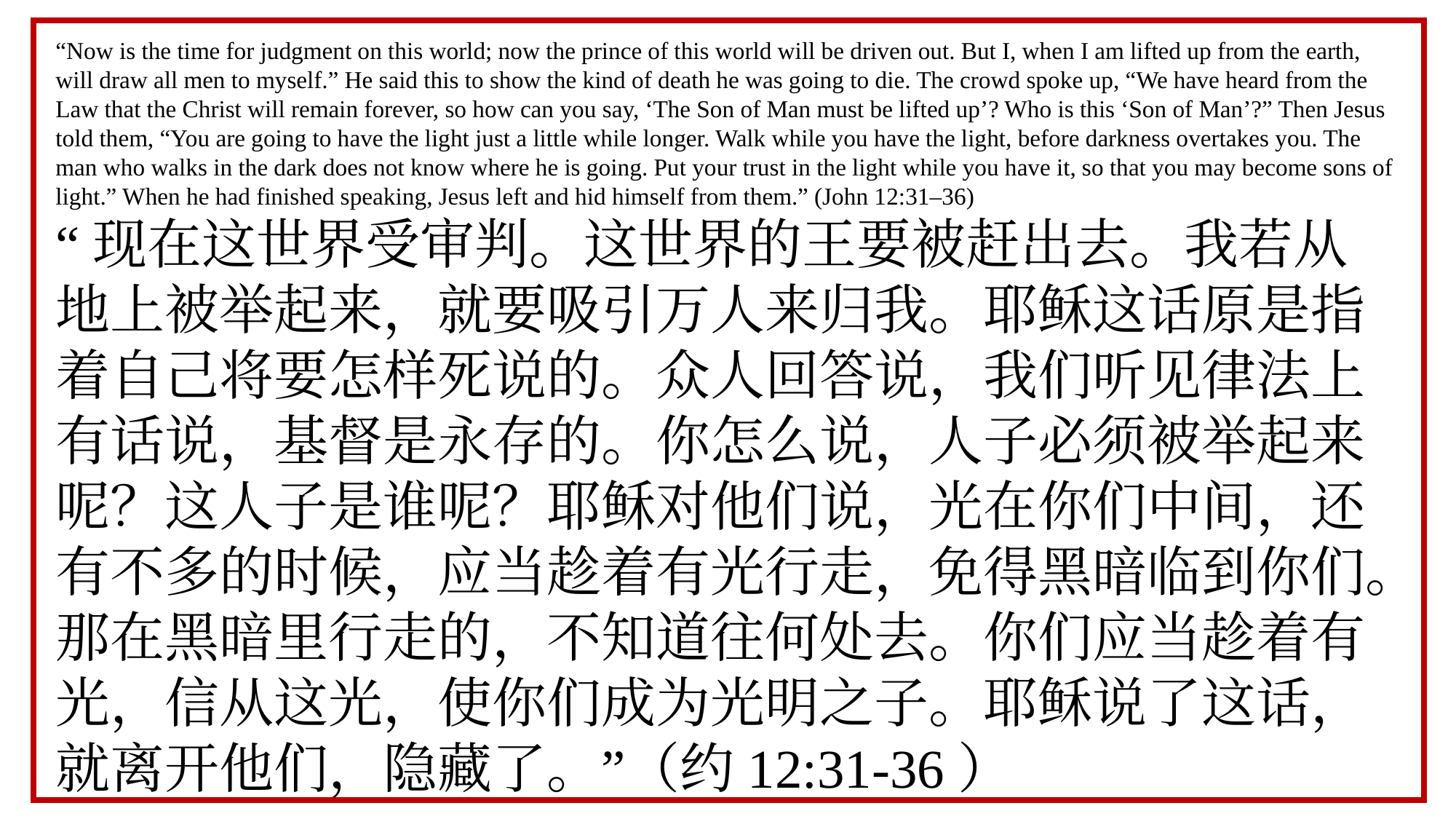

“Now is the time for judgment on this world; now the prince of this world will be driven out. But I, when I am lifted up from the earth, will draw all men to myself.” He said this to show the kind of death he was going to die. The crowd spoke up, “We have heard from the Law that the Christ will remain forever, so how can you say, ‘The Son of Man must be lifted up’? Who is this ‘Son of Man’?” Then Jesus told them, “You are going to have the light just a little while longer. Walk while you have the light, before darkness overtakes you. The man who walks in the dark does not know where he is going. Put your trust in the light while you have it, so that you may become sons of light.” When he had finished speaking, Jesus left and hid himself from them.” (John 12:31–36)
“现在这世界受审判。这世界的王要被赶出去。我若从地上被举起来，就要吸引万人来归我。耶稣这话原是指着自己将要怎样死说的。众人回答说，我们听见律法上有话说，基督是永存的。你怎么说，人子必须被举起来呢？这人子是谁呢？耶稣对他们说，光在你们中间，还有不多的时候，应当趁着有光行走，免得黑暗临到你们。那在黑暗里行走的，不知道往何处去。你们应当趁着有光，信从这光，使你们成为光明之子。耶稣说了这话，就离开他们，隐藏了。”（约12:31-36）